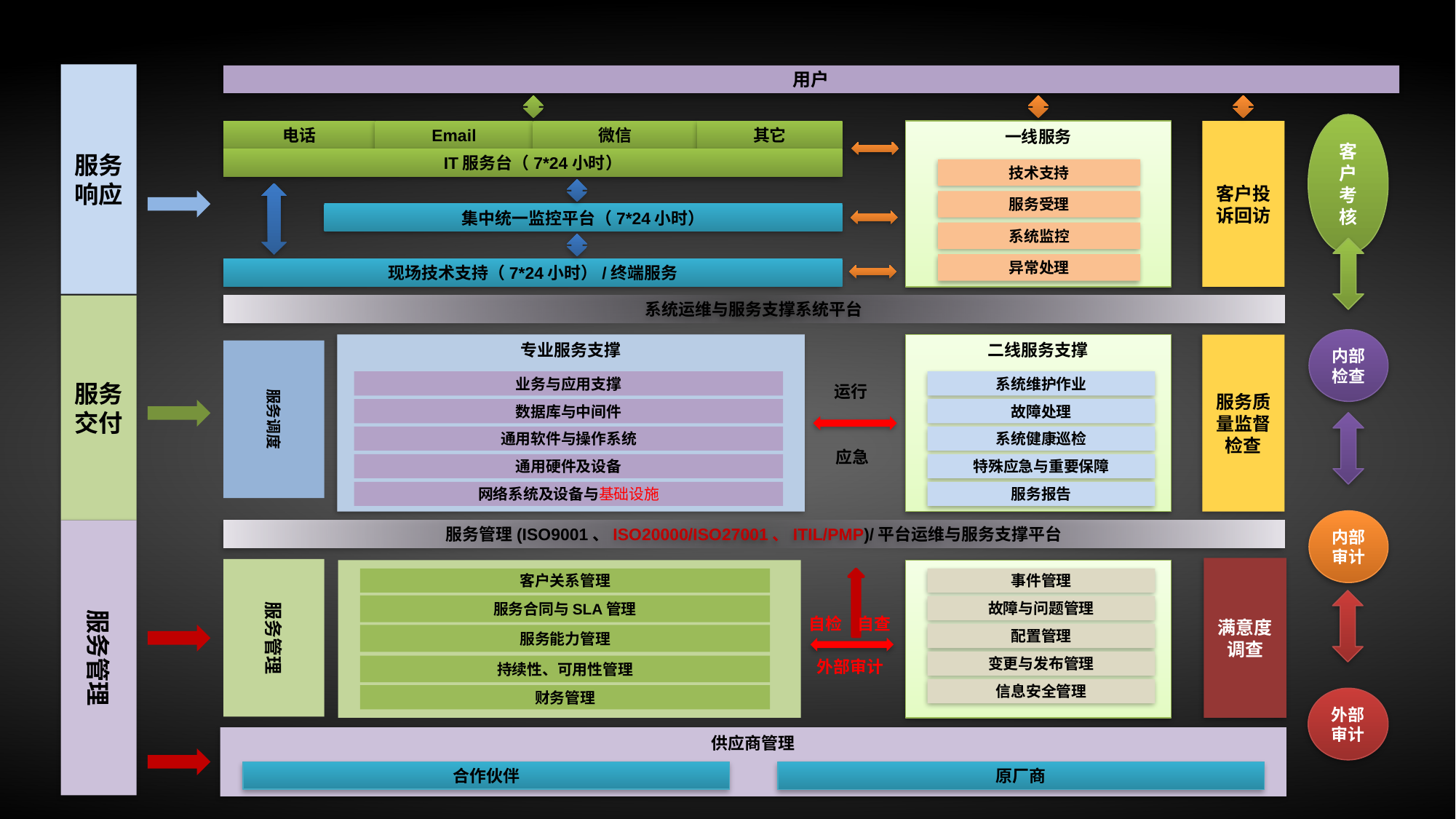

服务响应
用户

电话
Email
微信
其它
IT服务台（7*24小时）
一线服务
客户投诉回访

技术支持

服务受理
集中统一监控平台（7*24小时）

系统监控

异常处理
现场技术支持（7*24小时）/终端服务

服务交付
系统运维与服务支撑系统平台
专业服务支撑
二线服务支撑
服务质量监督检查
业务与应用支撑
系统维护作业
运行
数据库与中间件
故障处理

通用软件与操作系统
系统健康巡检
应急
通用硬件及设备
特殊应急与重要保障
网络系统及设备与基础设施
服务报告
服务管理
服务管理(ISO9001、ISO20000/ISO27001、ITIL/PMP)/平台运维与服务支撑平台
满意度调查
服务管理

客户关系管理
事件管理
服务合同与SLA管理
故障与问题管理
自检    自查
配置管理

服务能力管理

外部审计
变更与发布管理
持续性、可用性管理
信息安全管理
财务管理
供应商管理

合作伙伴
原厂商
客户考核

内部检查
服务调度

内部审计

外部审计